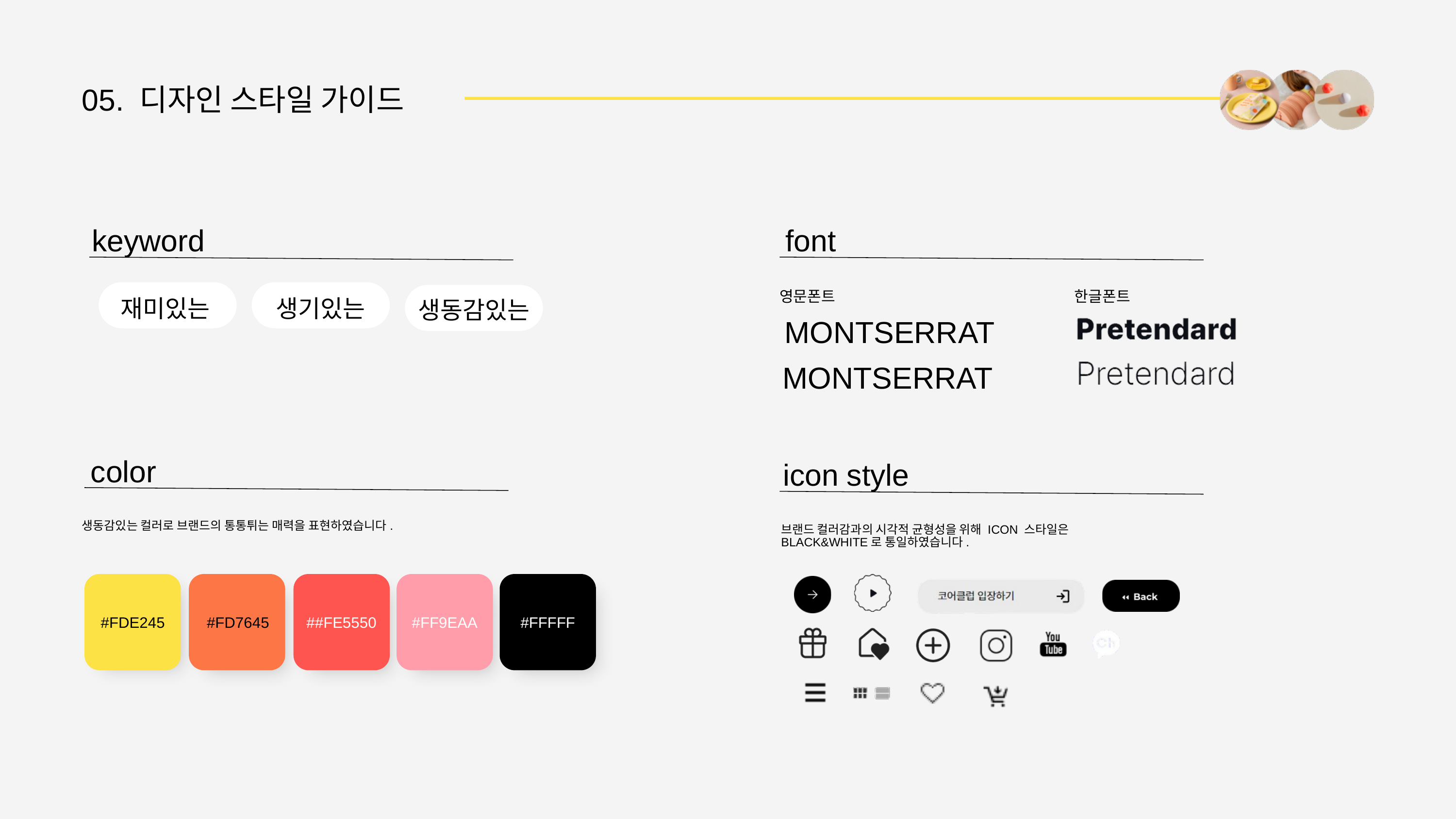

05. 디자인 스타일 가이드

keyword
font

재미있는
생기있는
영문폰트
한글폰트
생동감있는

MONTSERRAT

MONTSERRAT
color
icon style

생동감있는 컬러로 브랜드의 통통튀는 매력을 표현하였습니다.
브랜드 컬러감과의 시각적 균형성을 위해 ICON 스타일은
BLACK&WHITE로 통일하였습니다.

#FDE245
#FD7645
##FE5550
#FF9EAA
#FFFFF